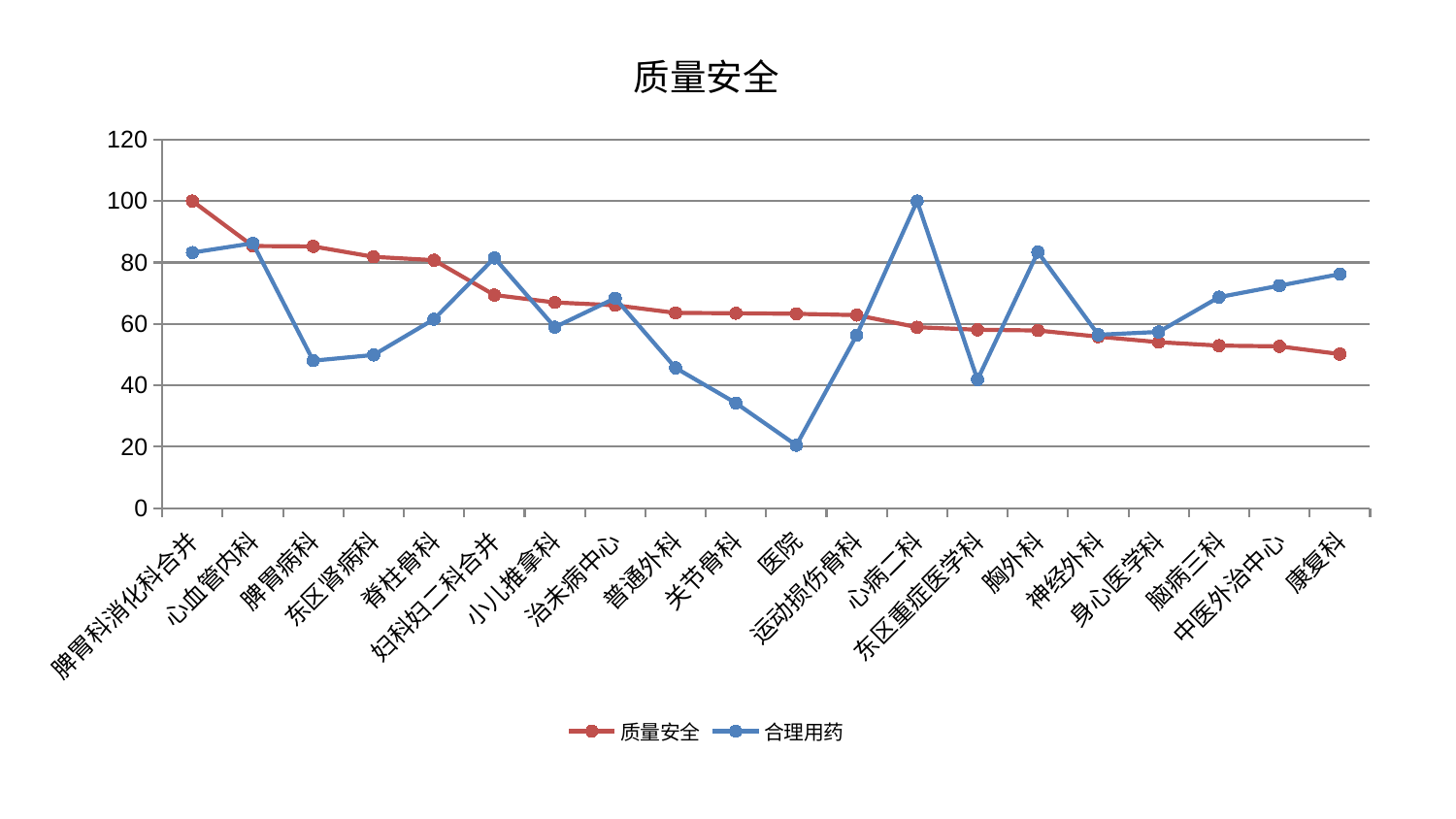

### Chart: 质量安全

| Category | 质量安全 | 合理用药 |
|---|---|---|
| 脾胃科消化科合并 | 100.00000000000001 | 83.24247478764082 |
| 心血管内科 | 85.3836115186383 | 86.26295643809767 |
| 脾胃病科 | 85.25173819728792 | 48.06276042119566 |
| 东区肾病科 | 81.84457571977202 | 49.918664524462905 |
| 脊柱骨科 | 80.76516959676731 | 61.53942112661423 |
| 妇科妇二科合并 | 69.43500524573524 | 81.49957516874146 |
| 小儿推拿科 | 67.00543141423947 | 58.95578729521334 |
| 治未病中心 | 66.09290024718126 | 68.37849127025083 |
| 普通外科 | 63.61495889520884 | 45.70123081320136 |
| 关节骨科 | 63.49988996850636 | 34.236327905385835 |
| 医院 | 63.31292349723919 | 20.50322879598319 |
| 运动损伤骨科 | 62.89075418915534 | 56.33762751786892 |
| 心病二科 | 58.93872473961447 | 100.0 |
| 东区重症医学科 | 58.1178224431748 | 41.881396877625896 |
| 胸外科 | 57.88740435489755 | 83.39445335795452 |
| 神经外科 | 55.872645390230176 | 56.48768211138221 |
| 身心医学科 | 54.08736005542333 | 57.42423981627283 |
| 脑病三科 | 52.95657403361119 | 68.73209546572186 |
| 中医外治中心 | 52.71042686892201 | 72.46948234292904 |
| 康复科 | 50.19280071862835 | 76.23713055160565 |
209